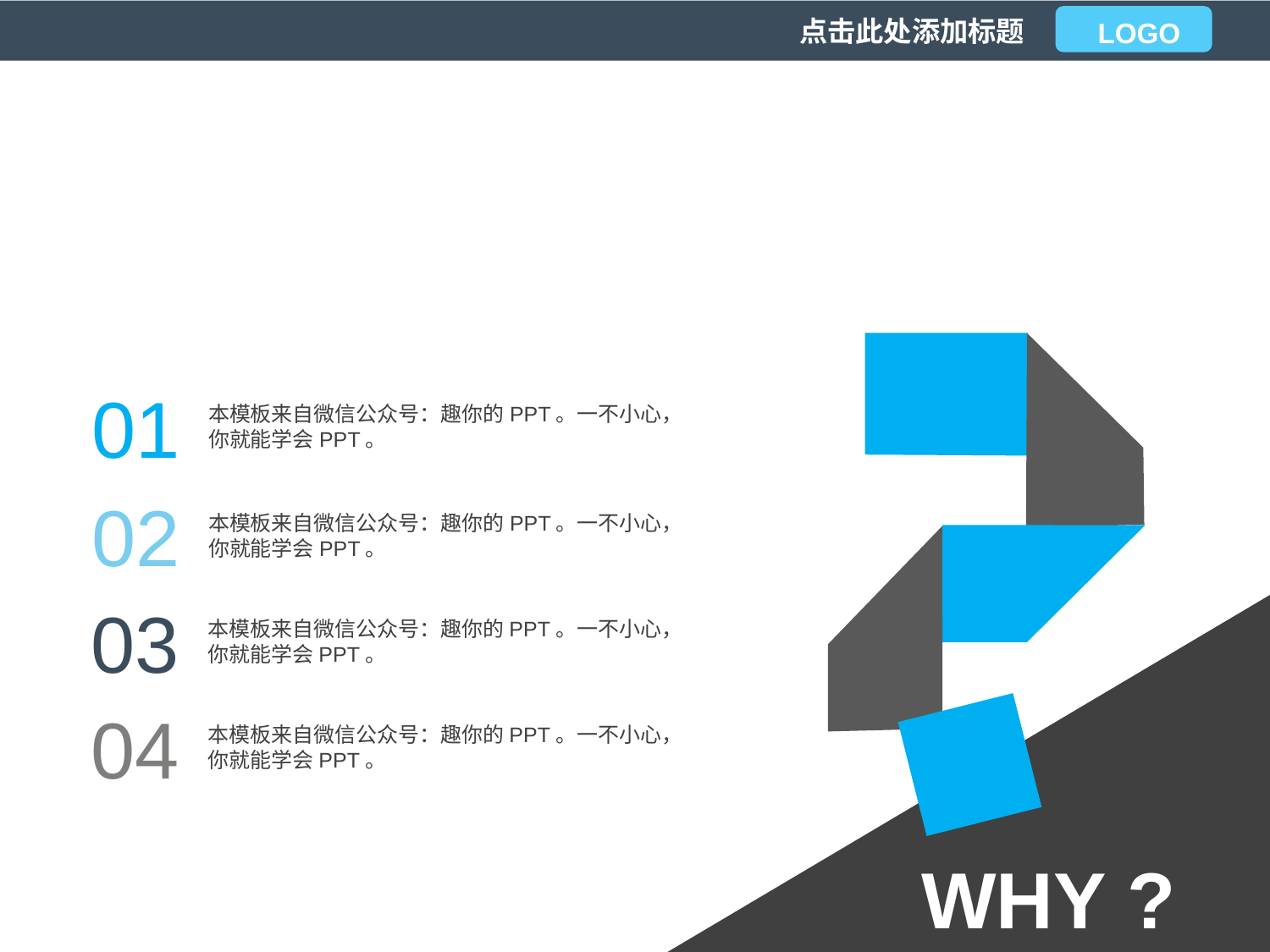

LOGO
点击此处添加标题

01
本模板来自微信公众号：趣你的PPT。一不小心，你就能学会PPT。

02
Part 01
本模板来自微信公众号：趣你的PPT。一不小心，你就能学会PPT。

03

本模板来自微信公众号：趣你的PPT。一不小心，你就能学会PPT。
04

本模板来自微信公众号：趣你的PPT。一不小心，你就能学会PPT。
WHY ?